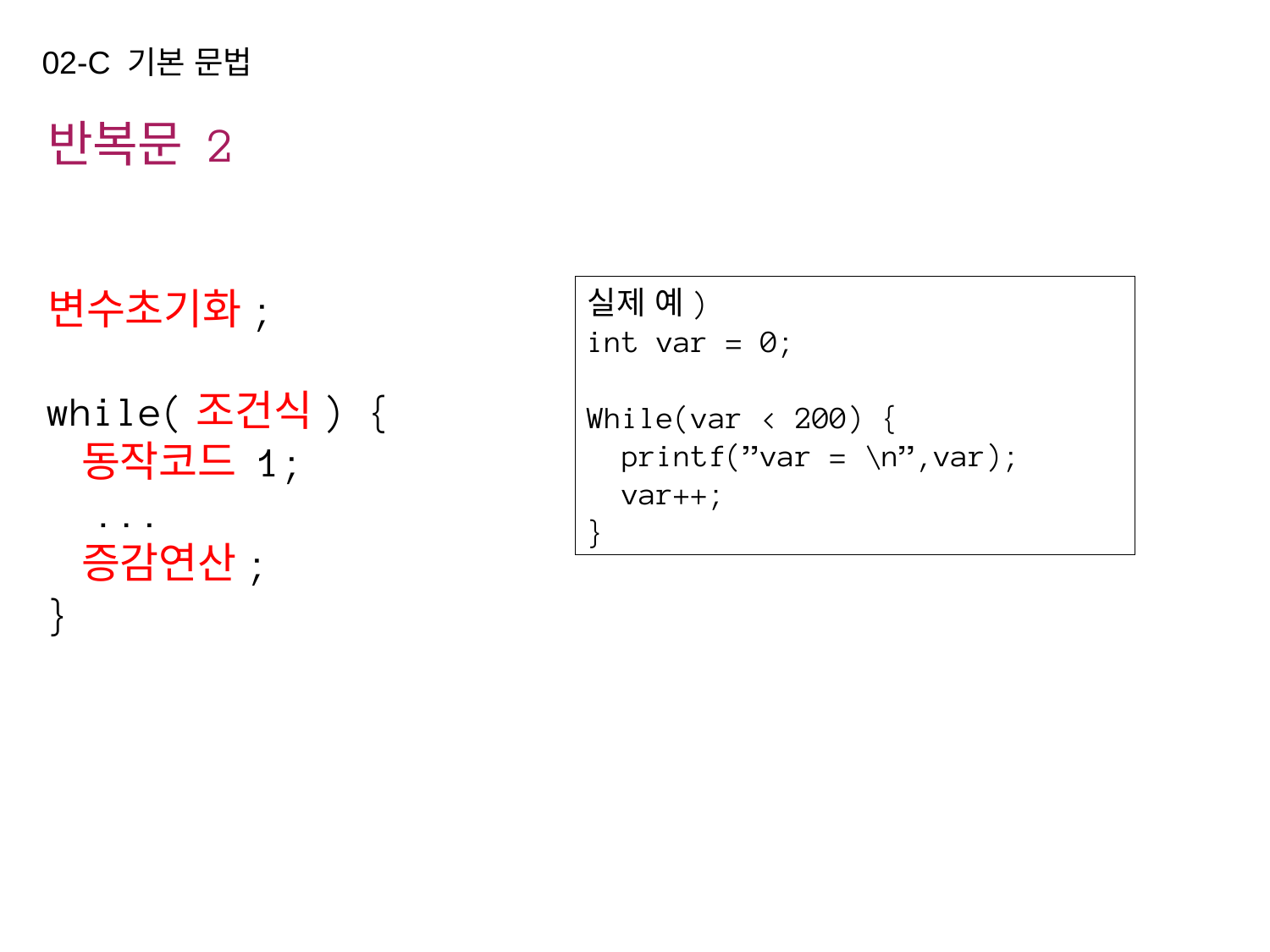

02-C 기본 문법
반복문 2
변수초기화;

while(조건식) {
  동작코드 1;
  ...
  증감연산;
}
실제 예)
int var = 0;

While(var < 200) {
  printf(”var = \n”,var);
  var++;
}